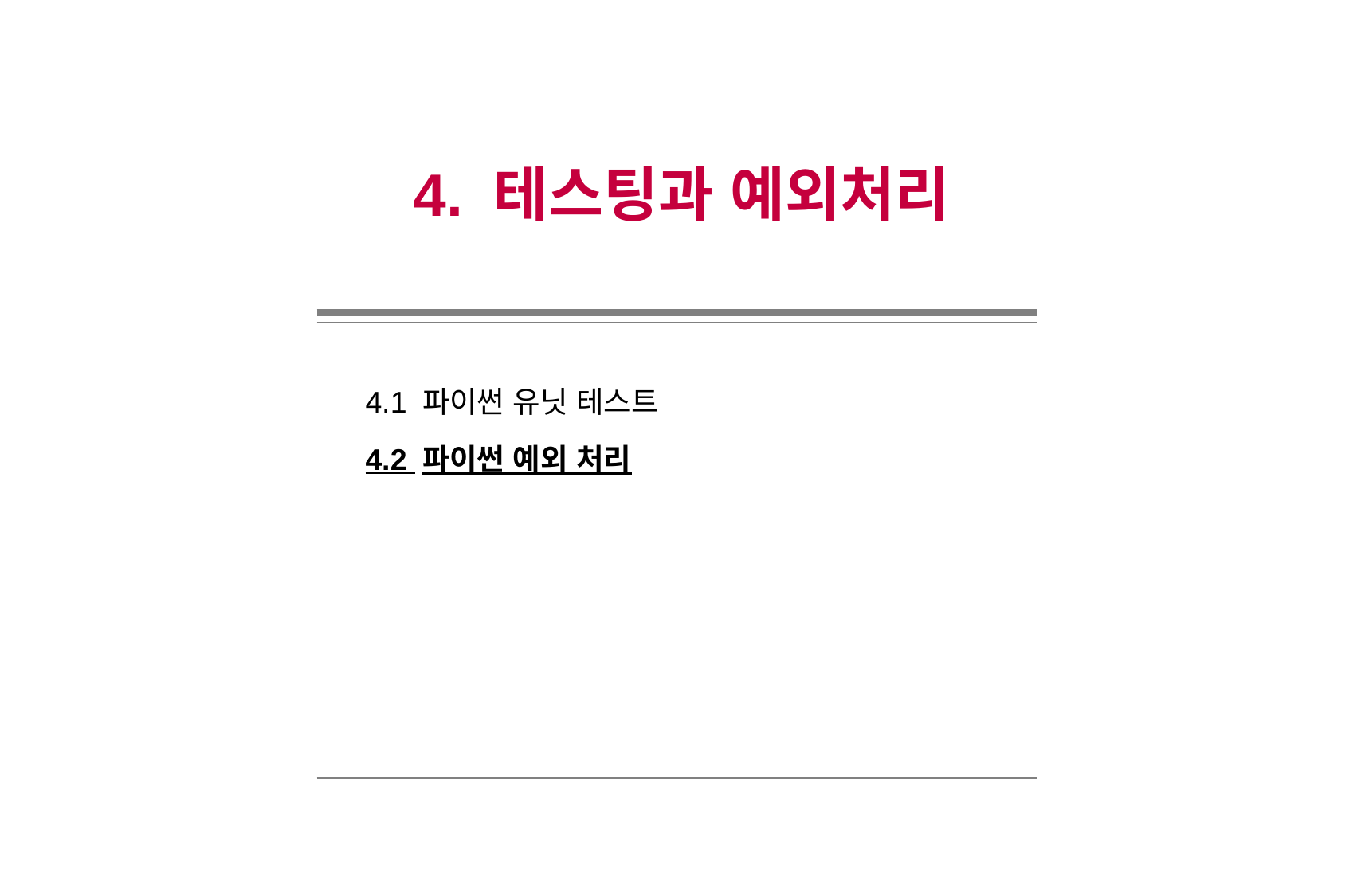

4. 테스팅과 예외처리
4.1 파이썬 유닛 테스트
4.2 파이썬 예외 처리